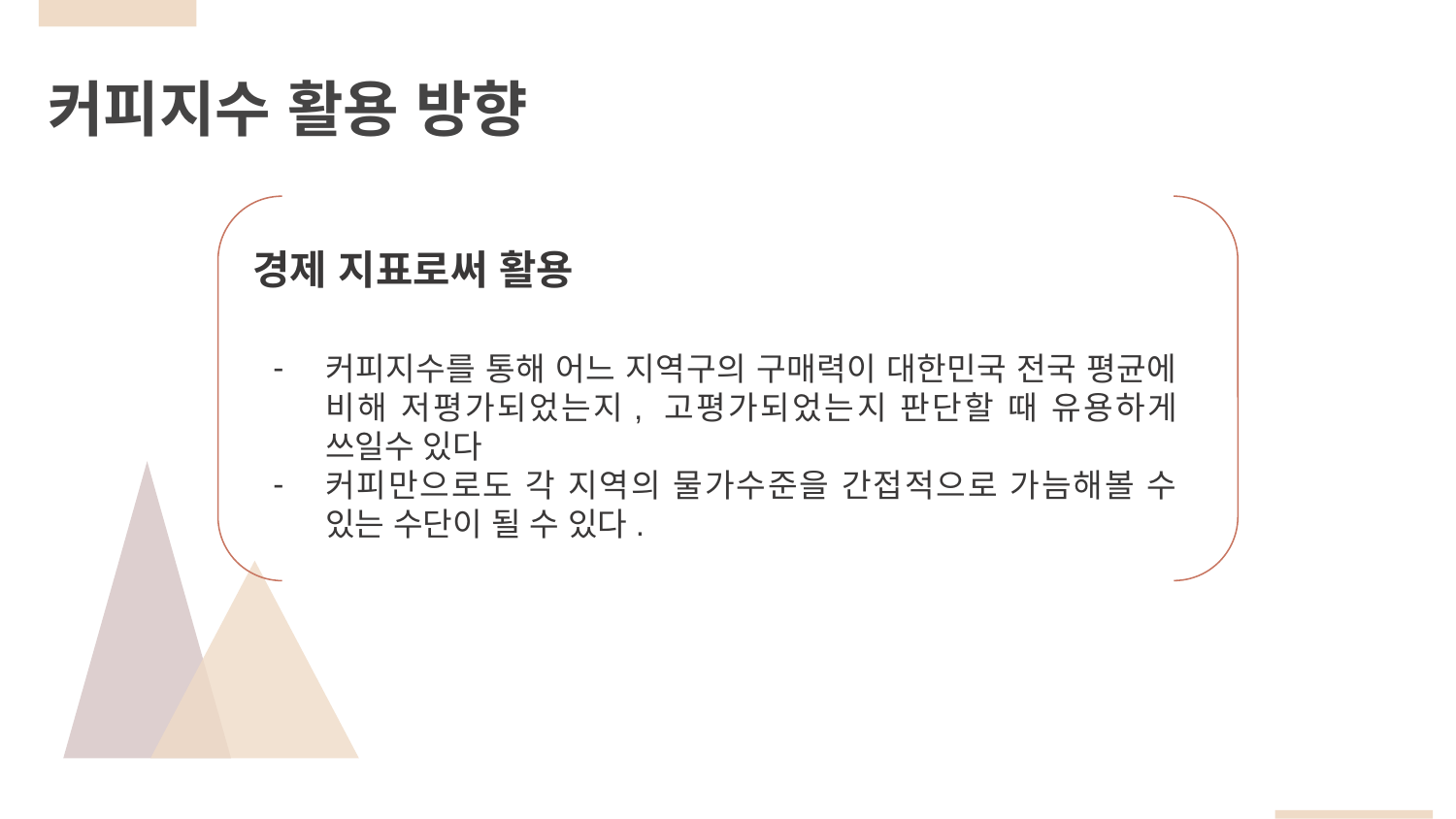

커피지수 활용 방향

경제 지표로써 활용

커피지수를 통해 어느 지역구의 구매력이 대한민국 전국 평균에 비해 저평가되었는지, 고평가되었는지 판단할 때 유용하게 쓰일수 있다
커피만으로도 각 지역의 물가수준을 간접적으로 가늠해볼 수 있는 수단이 될 수 있다.